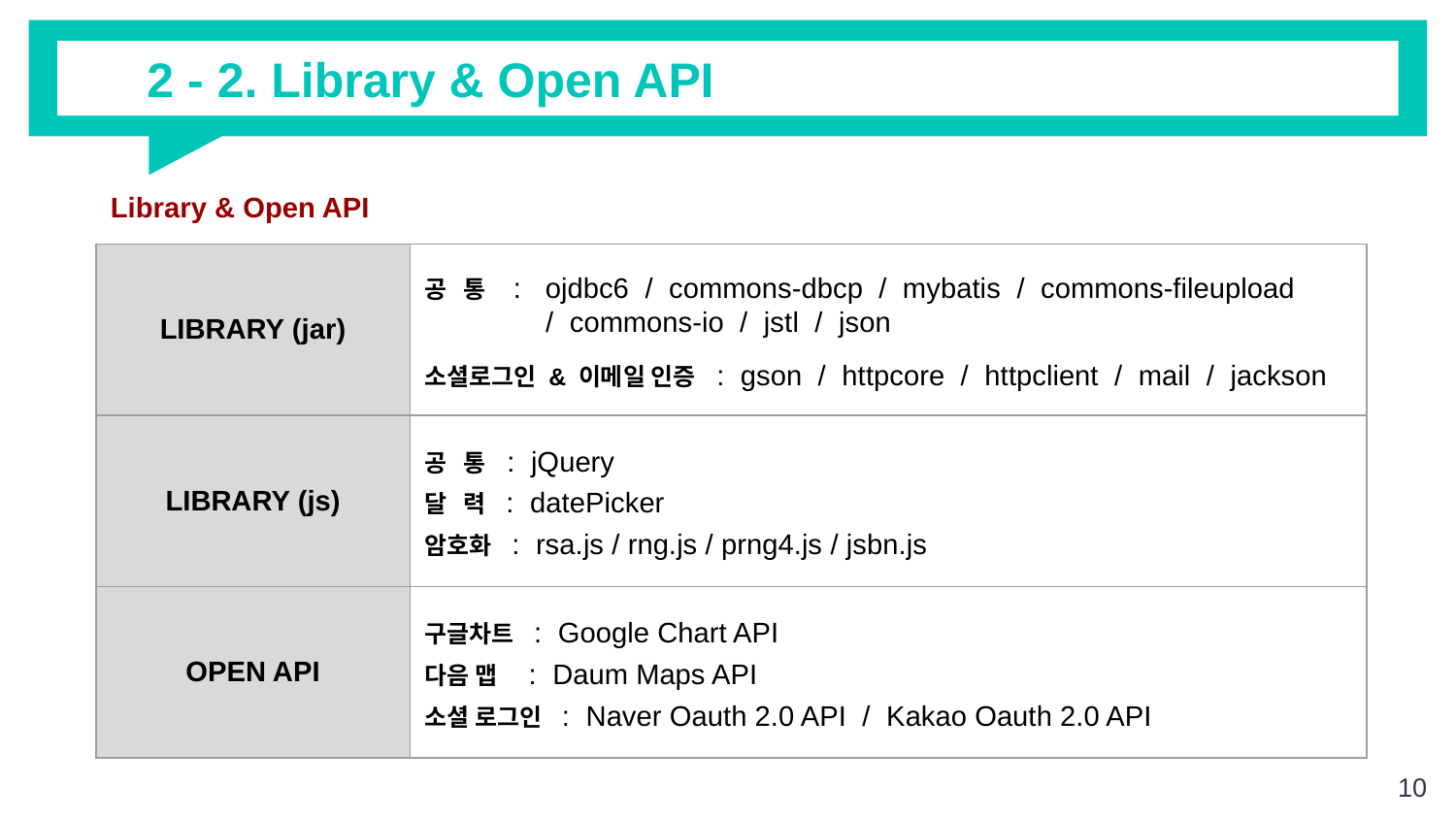

# 2 - 2. Library & Open API
Library & Open API

| LIBRARY (jar) | 공 통 : ojdbc6 / commons-dbcp / mybatis / commons-fileupload / commons-io / jstl / json 소셜로그인 & 이메일 인증 : gson / httpcore / httpclient / mail / jackson |
| --- | --- |
| LIBRARY (js) | 공 통 : jQuery 달 력 : datePicker 암호화 : rsa.js / rng.js / prng4.js / jsbn.js |
| OPEN API | 구글차트 : Google Chart API 다음 맵 : Daum Maps API 소셜 로그인 : Naver Oauth 2.0 API / Kakao Oauth 2.0 API |
10